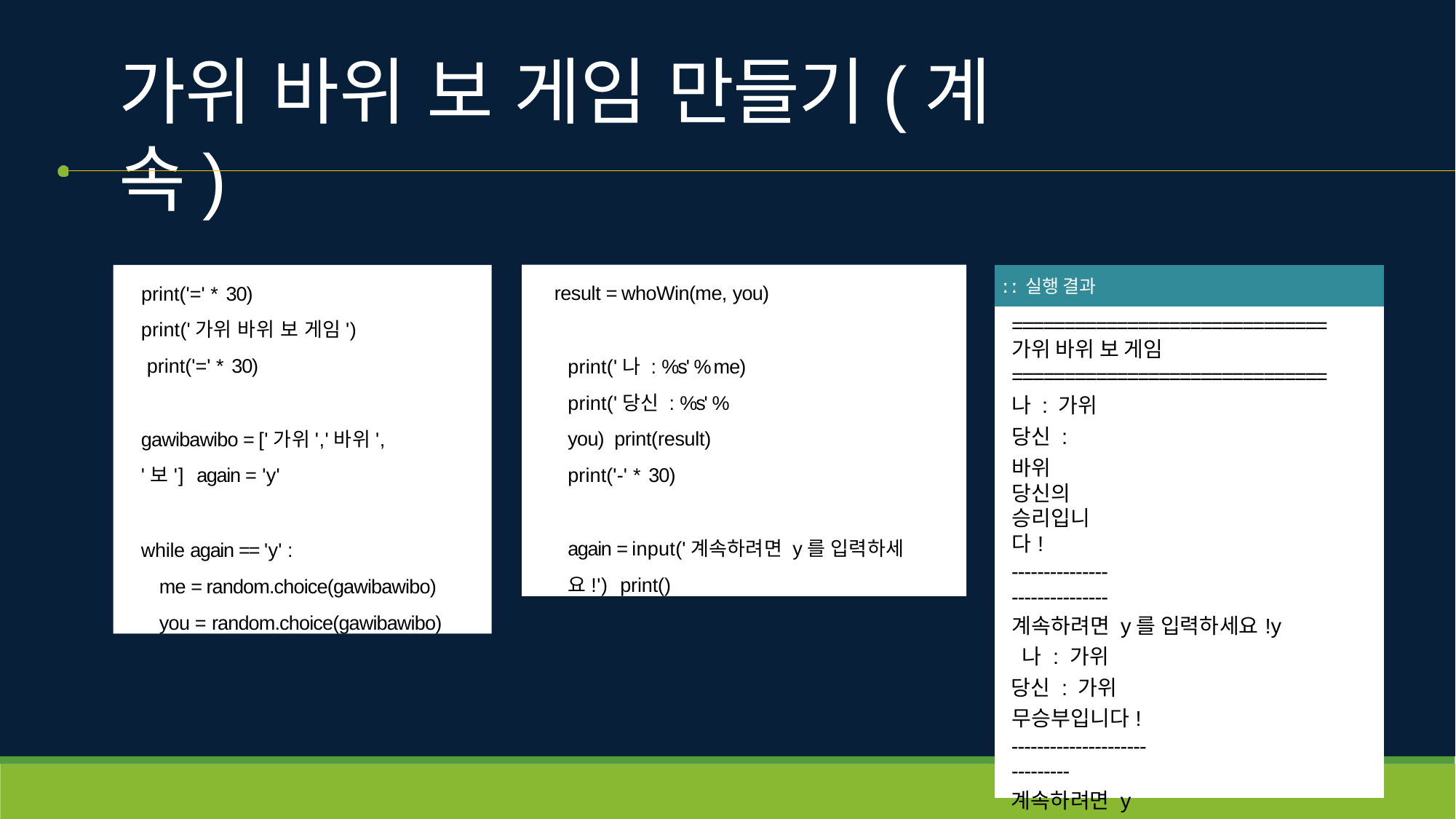

# 가위 바위 보 게임 만들기(계속)

result = whoWin(me, you)

print('나 : %s' % me)  print('당신 : %s' % you)  print(result)
print('-' * 30)

again = input('계속하려면 y를 입력하세요!')  print()
print('=' * 30)
print('가위 바위 보 게임')  print('=' * 30)

gawibawibo = ['가위','바위', '보']  again = 'y'

while again == 'y' :
me = random.choice(gawibawibo)  you = random.choice(gawibawibo)
| ː ː 실행 결과 |
| --- |
| ============================== 가위 바위 보 게임 ============================== 나 : 가위 당신 : 바위 당신의 승리입니다! ------------------------------ 계속하려면 y를 입력하세요!y 나 : 가위 당신 : 가위 무승부입니다! ------------------------------ 계속하려면 y를 입력하세요! |